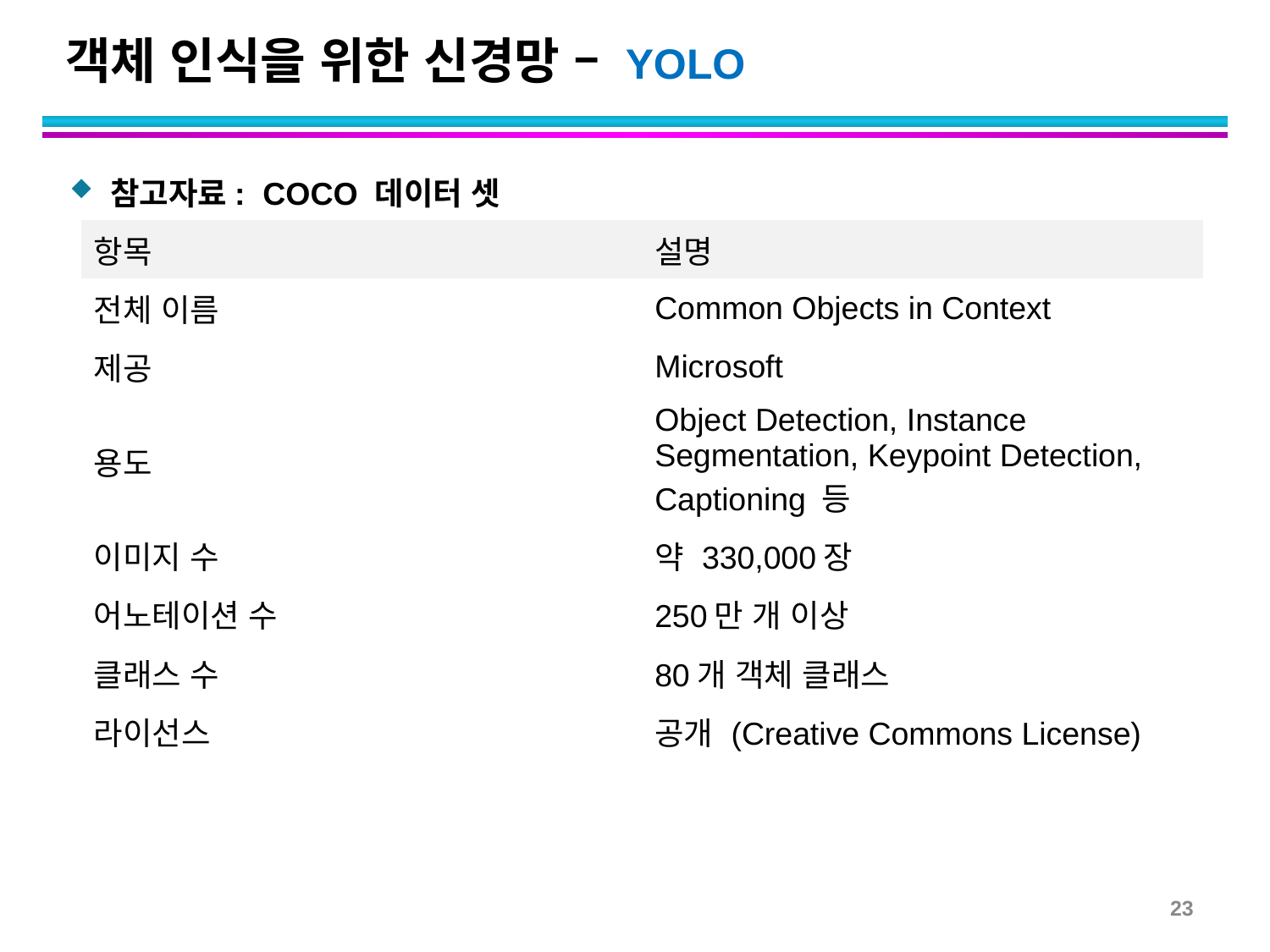

# 객체 인식을 위한 신경망 – YOLO
참고자료:  COCO 데이터 셋

| 항목 | 설명 |
| --- | --- |
| 전체 이름 | Common Objects in Context |
| 제공 | Microsoft |
| 용도 | Object Detection, Instance Segmentation, Keypoint Detection, Captioning 등 |
| 이미지 수 | 약 330,000장 |
| 어노테이션 수 | 250만 개 이상 |
| 클래스 수 | 80개 객체 클래스 |
| 라이선스 | 공개 (Creative Commons License) |

23